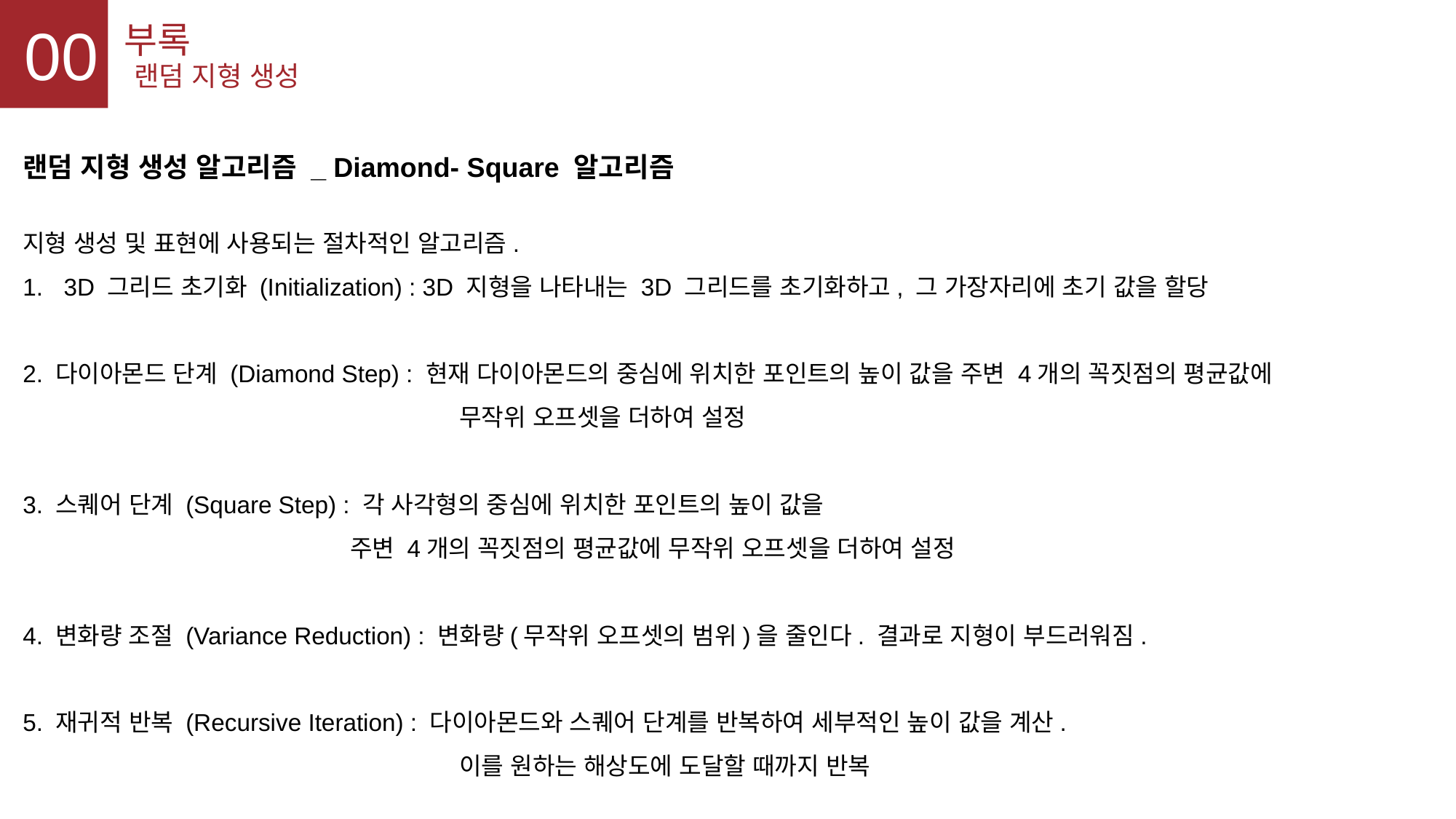

00
부록
랜덤 지형 생성
랜덤 지형 생성 알고리즘 _ Diamond- Square 알고리즘
지형 생성 및 표현에 사용되는 절차적인 알고리즘.
3D 그리드 초기화 (Initialization) : 3D 지형을 나타내는 3D 그리드를 초기화하고, 그 가장자리에 초기 값을 할당

2. 다이아몬드 단계 (Diamond Step) : 현재 다이아몬드의 중심에 위치한 포인트의 높이 값을 주변 4개의 꼭짓점의 평균값에
				무작위 오프셋을 더하여 설정

3. 스퀘어 단계 (Square Step) : 각 사각형의 중심에 위치한 포인트의 높이 값을
			주변 4개의 꼭짓점의 평균값에 무작위 오프셋을 더하여 설정

4. 변화량 조절 (Variance Reduction) : 변화량(무작위 오프셋의 범위)을 줄인다. 결과로 지형이 부드러워짐.

5. 재귀적 반복 (Recursive Iteration) : 다이아몬드와 스퀘어 단계를 반복하여 세부적인 높이 값을 계산.
				이를 원하는 해상도에 도달할 때까지 반복